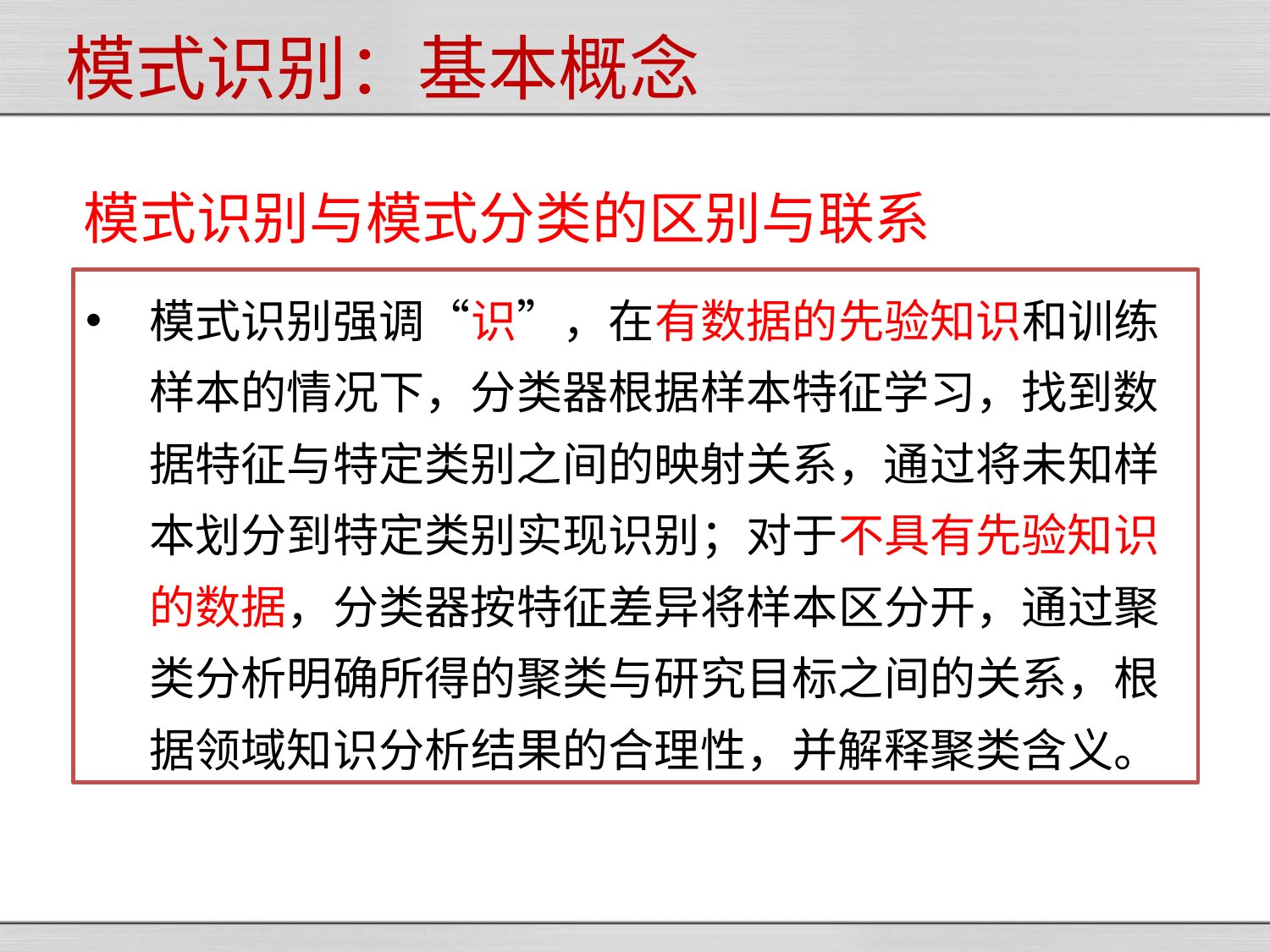

模式识别：基本概念
模式识别与模式分类的区别与联系
模式识别强调“识”，在有数据的先验知识和训练样本的情况下，分类器根据样本特征学习，找到数据特征与特定类别之间的映射关系，通过将未知样本划分到特定类别实现识别；对于不具有先验知识的数据，分类器按特征差异将样本区分开，通过聚类分析明确所得的聚类与研究目标之间的关系，根据领域知识分析结果的合理性，并解释聚类含义。